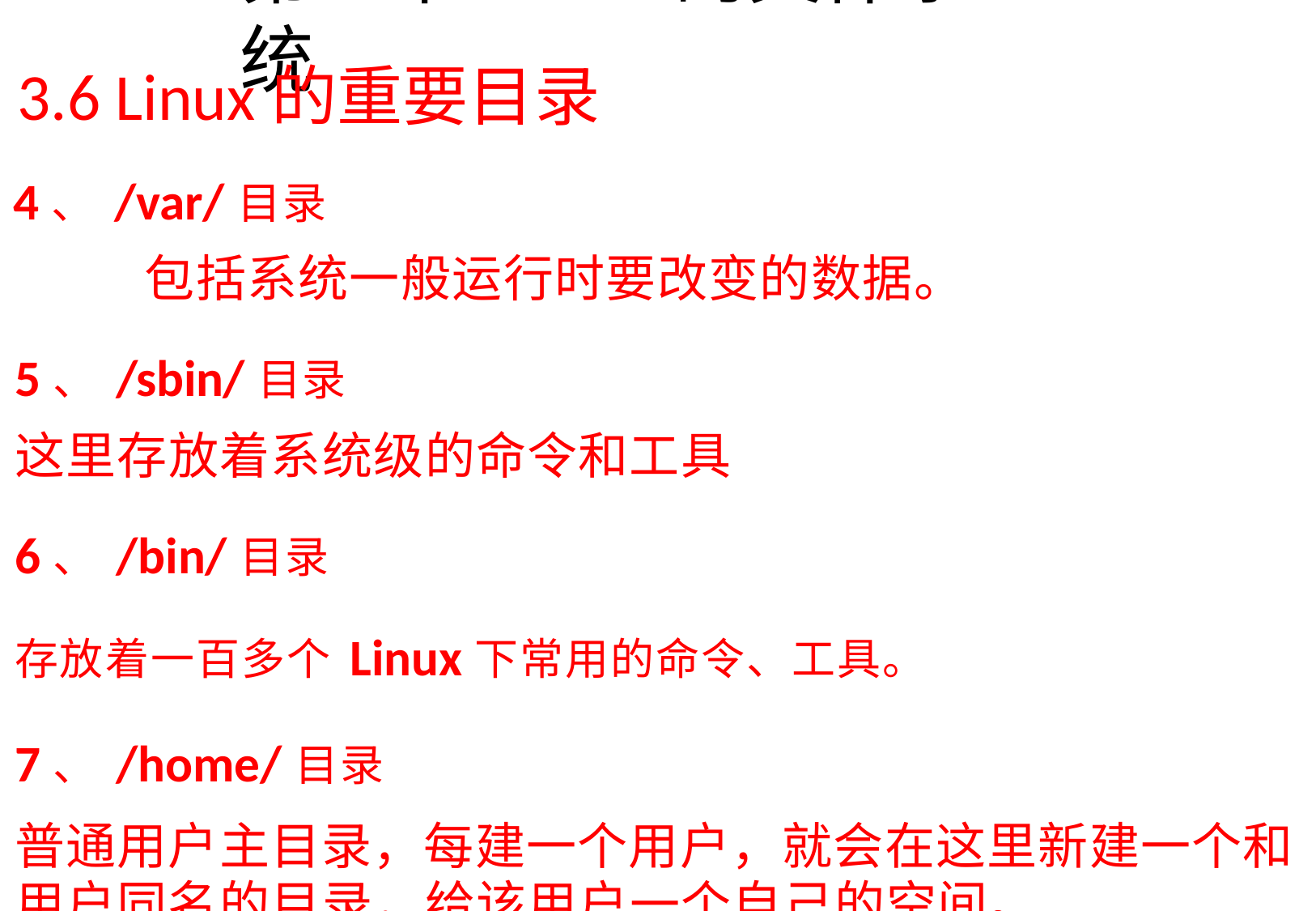

# 第3章Linux的文件系统
3.6 Linux的重要目录
4、/var/目录
包括系统一般运行时要改变的数据。
5、/sbin/目录
这里存放着系统级的命令和工具
6、/bin/目录
存放着一百多个Linux下常用的命令、工具。
7、/home/目录
普通用户主目录，每建一个用户，就会在这里新建一个和 用户同名的目录，给该用户一个自己的空间。
8、/lost+found/目录
顾名思义，一些丢失的文件可能能在这里找到